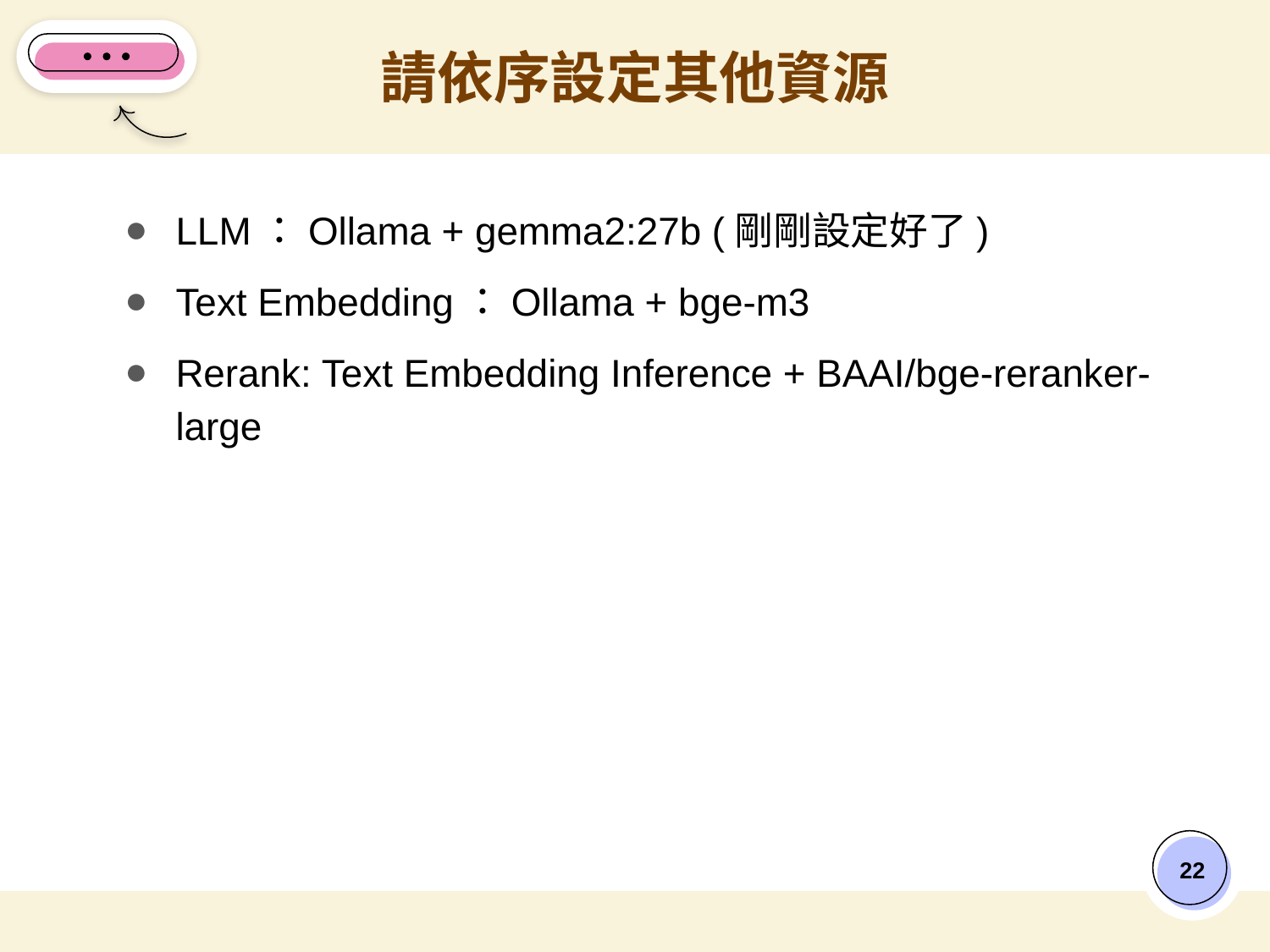

# 請依序設定其他資源
LLM：Ollama + gemma2:27b (剛剛設定好了)
Text Embedding：Ollama + bge-m3
Rerank: Text Embedding Inference + BAAI/bge-reranker-large
22